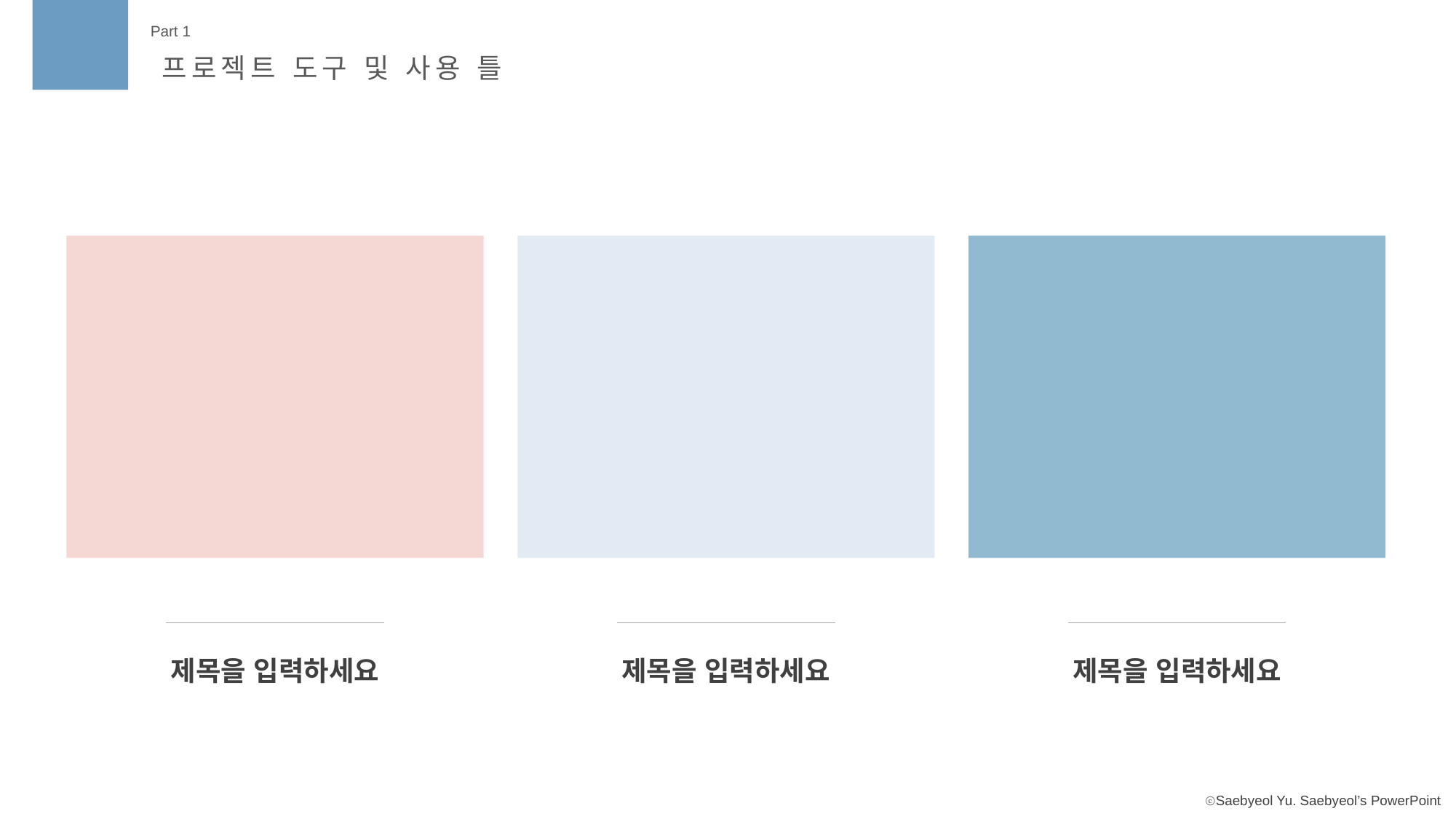

Part 1
프로젝트 도구 및 사용 틀

제목을 입력하세요
제목을 입력하세요
제목을 입력하세요